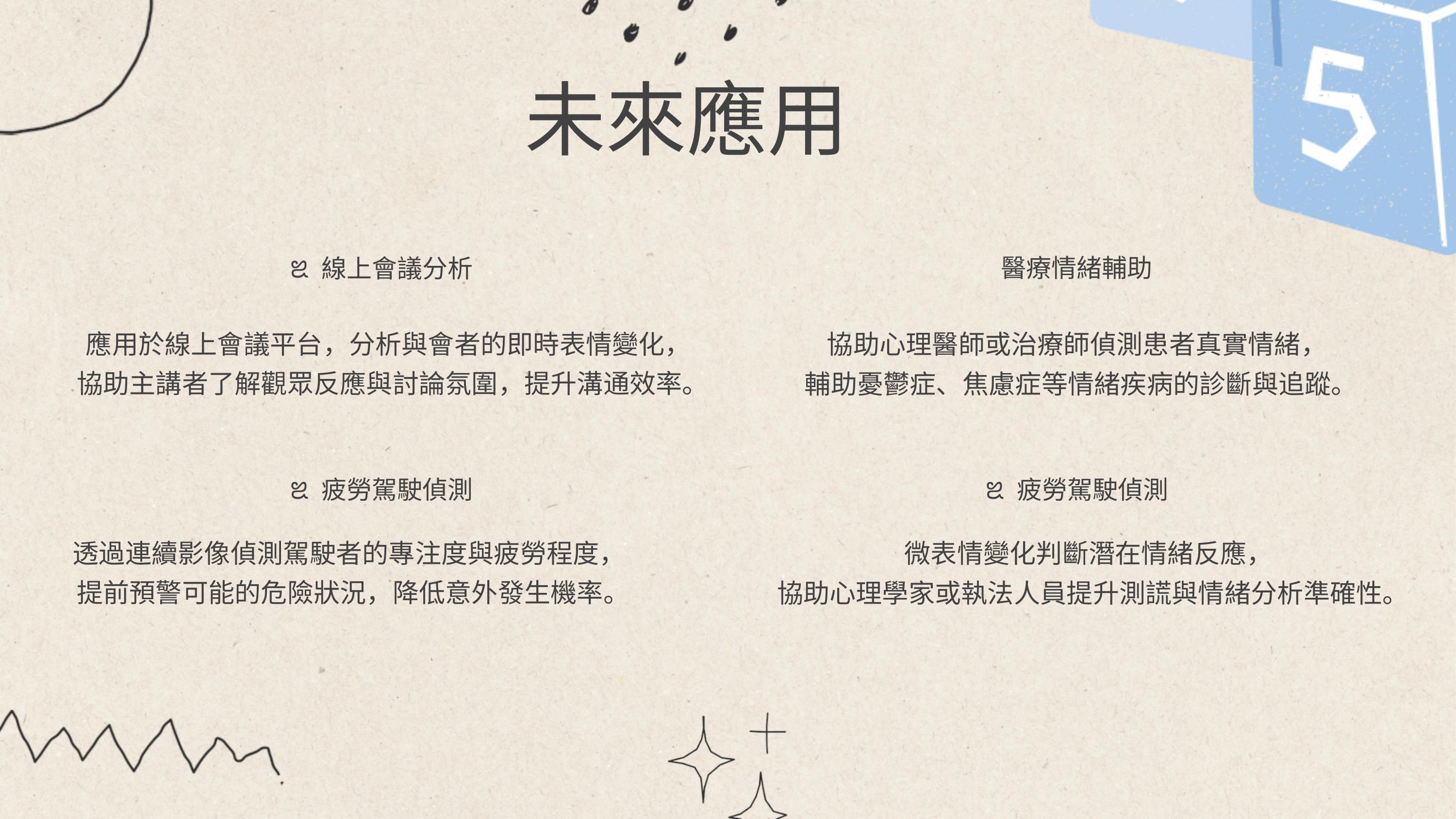

未來應用
ꢉ 線上會議分析
醫療情緒輔助
應用於線上會議平台，分析與會者的即時表情變化，
協助主講者了解觀眾反應與討論氛圍，提升溝通效率。
協助心理醫師或治療師偵測患者真實情緒，
輔助憂鬱症、焦慮症等情緒疾病的診斷與追蹤。
ꢉ 疲勞駕駛偵測
ꢉ 疲勞駕駛偵測
透過連續影像偵測駕駛者的專注度與疲勞程度，
提前預警可能的危險狀況，降低意外發生機率。
微表情變化判斷潛在情緒反應，
協助心理學家或執法人員提升測謊與情緒分析準確性。